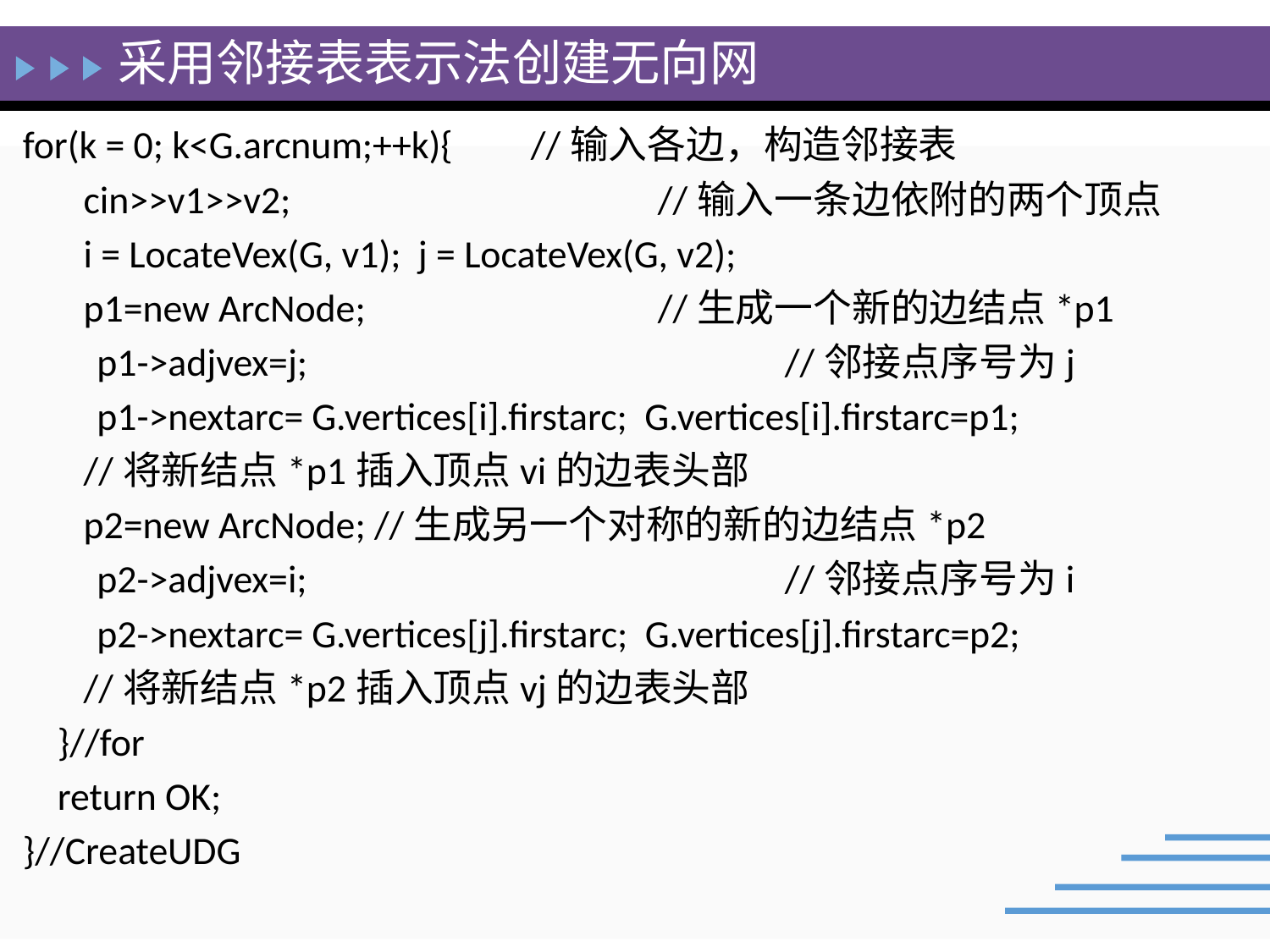

采用邻接表表示法创建无向网
for(k = 0; k<G.arcnum;++k){        	//输入各边，构造邻接表
       cin>>v1>>v2;                 		//输入一条边依附的两个顶点
       i = LocateVex(G, v1);  j = LocateVex(G, v2);
       p1=new ArcNode;               		//生成一个新的边结点*p1
　   p1->adjvex=j;                   			//邻接点序号为j
　   p1->nextarc= G.vertices[i].firstarc;  G.vertices[i].firstarc=p1;
       //将新结点*p1插入顶点vi的边表头部
       p2=new ArcNode; //生成另一个对称的新的边结点*p2
　   p2->adjvex=i;                   			//邻接点序号为i
　   p2->nextarc= G.vertices[j].firstarc;  G.vertices[j].firstarc=p2;
       //将新结点*p2插入顶点vj的边表头部
    }//for
    return OK;
}//CreateUDG